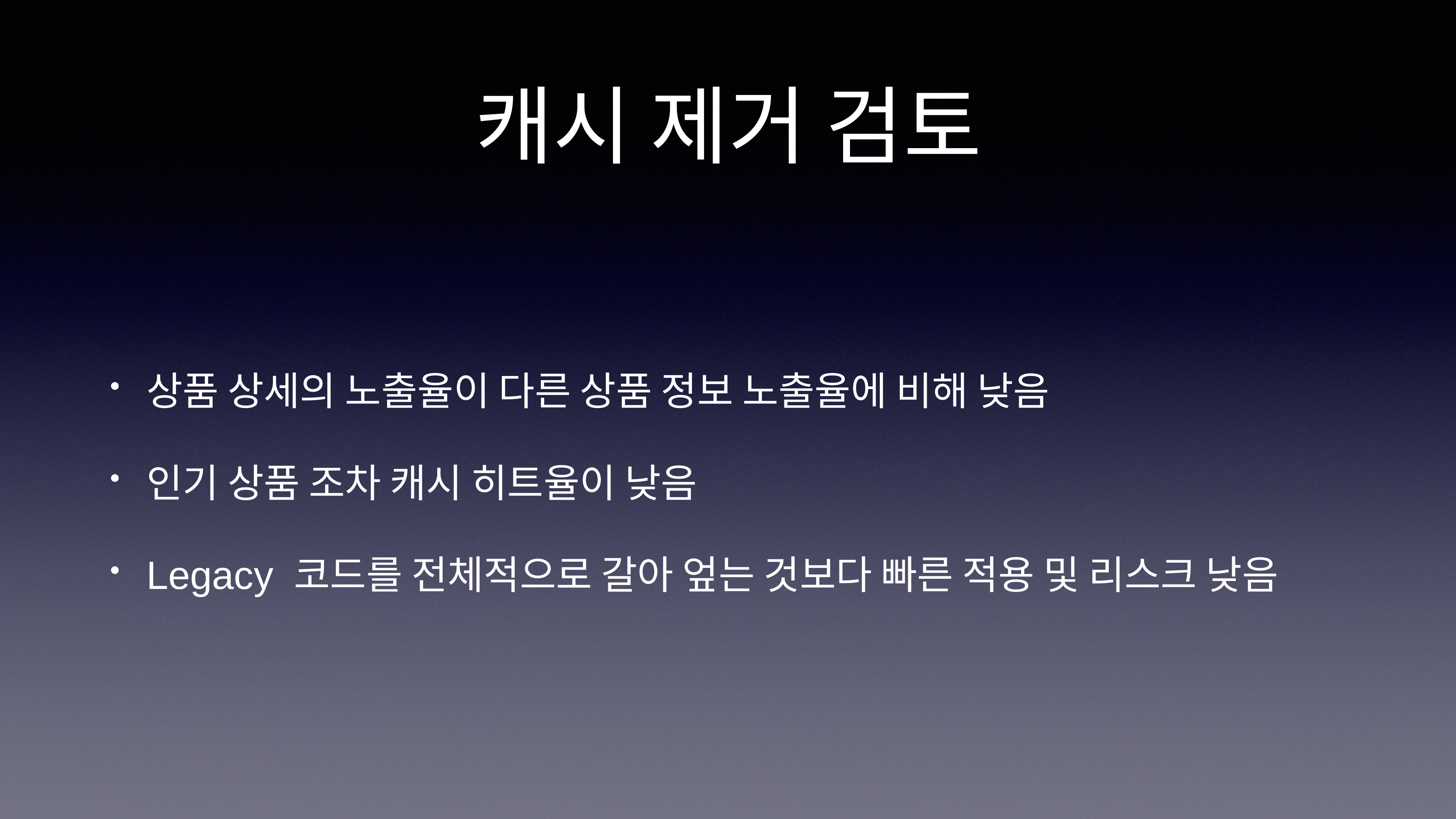

# 캐시 제거 검토
상품 상세의 노출율이 다른 상품 정보 노출율에 비해 낮음
인기 상품 조차 캐시 히트율이 낮음
Legacy 코드를 전체적으로 갈아 엎는 것보다 빠른 적용 및 리스크 낮음